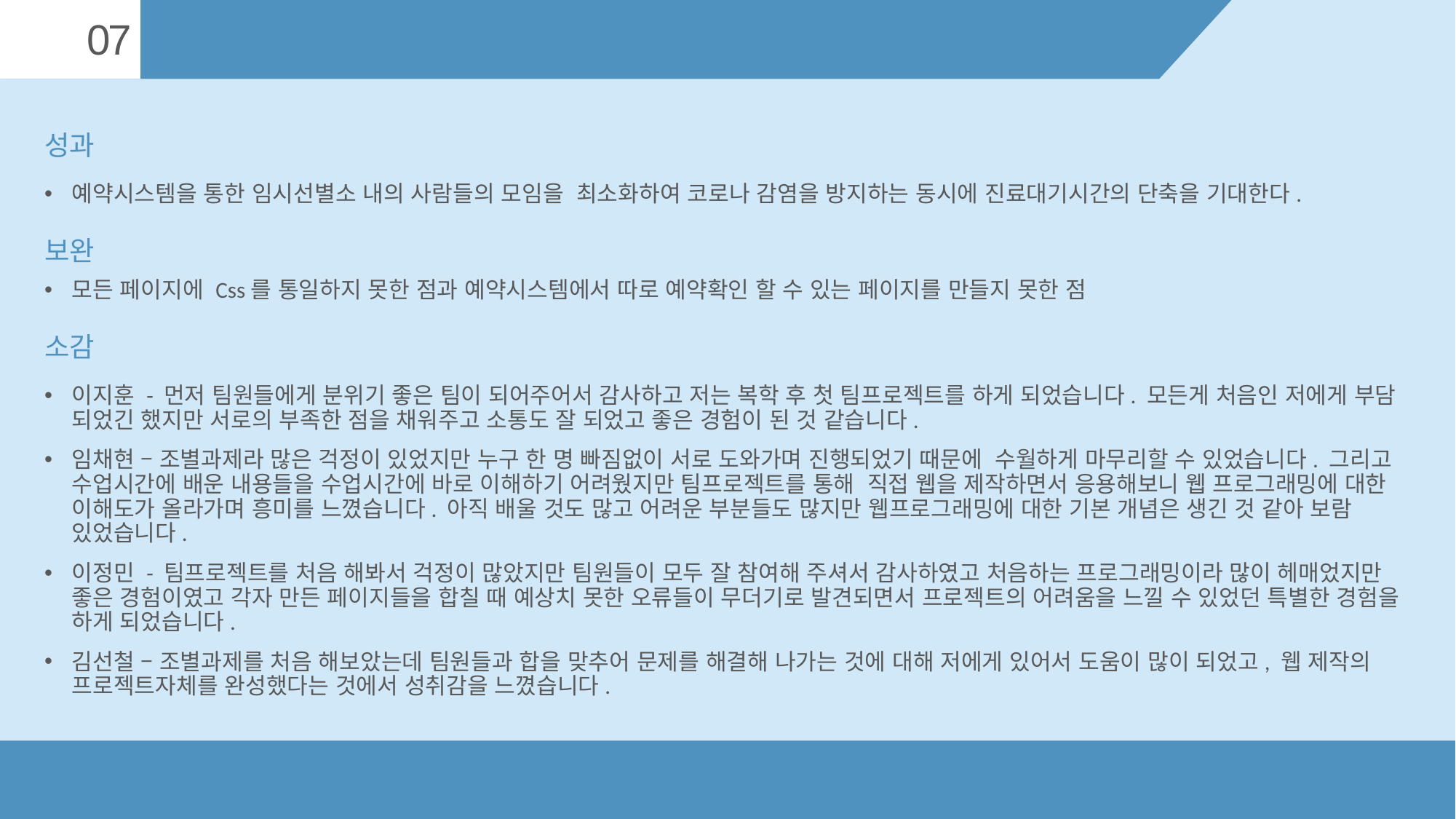

07
성과 및 소감
성과
예약시스템을 통한 임시선별소 내의 사람들의 모임을  최소화하여 코로나 감염을 방지하는 동시에 진료대기시간의 단축을 기대한다.
보완
모든 페이지에 Css를 통일하지 못한 점과 예약시스템에서 따로 예약확인 할 수 있는 페이지를 만들지 못한 점
소감
이지훈 - 먼저 팀원들에게 분위기 좋은 팀이 되어주어서 감사하고 저는 복학 후 첫 팀프로젝트를 하게 되었습니다. 모든게 처음인 저에게 부담 되었긴 했지만 서로의 부족한 점을 채워주고 소통도 잘 되었고 좋은 경험이 된 것 같습니다.
임채현 – 조별과제라 많은 걱정이 있었지만 누구 한 명 빠짐없이 서로 도와가며 진행되었기 때문에  수월하게 마무리할 수 있었습니다. 그리고 수업시간에 배운 내용들을 수업시간에 바로 이해하기 어려웠지만 팀프로젝트를 통해  직접 웹을 제작하면서 응용해보니 웹 프로그래밍에 대한 이해도가 올라가며 흥미를 느꼈습니다. 아직 배울 것도 많고 어려운 부분들도 많지만 웹프로그래밍에 대한 기본 개념은 생긴 것 같아 보람 있었습니다.
이정민 - 팀프로젝트를 처음 해봐서 걱정이 많았지만 팀원들이 모두 잘 참여해 주셔서 감사하였고 처음하는 프로그래밍이라 많이 헤매었지만 좋은 경험이였고 각자 만든 페이지들을 합칠 때 예상치 못한 오류들이 무더기로 발견되면서 프로젝트의 어려움을 느낄 수 있었던 특별한 경험을 하게 되었습니다.
김선철 – 조별과제를 처음 해보았는데 팀원들과 합을 맞추어 문제를 해결해 나가는 것에 대해 저에게 있어서 도움이 많이 되었고, 웹 제작의 프로젝트자체를 완성했다는 것에서 성취감을 느꼈습니다.